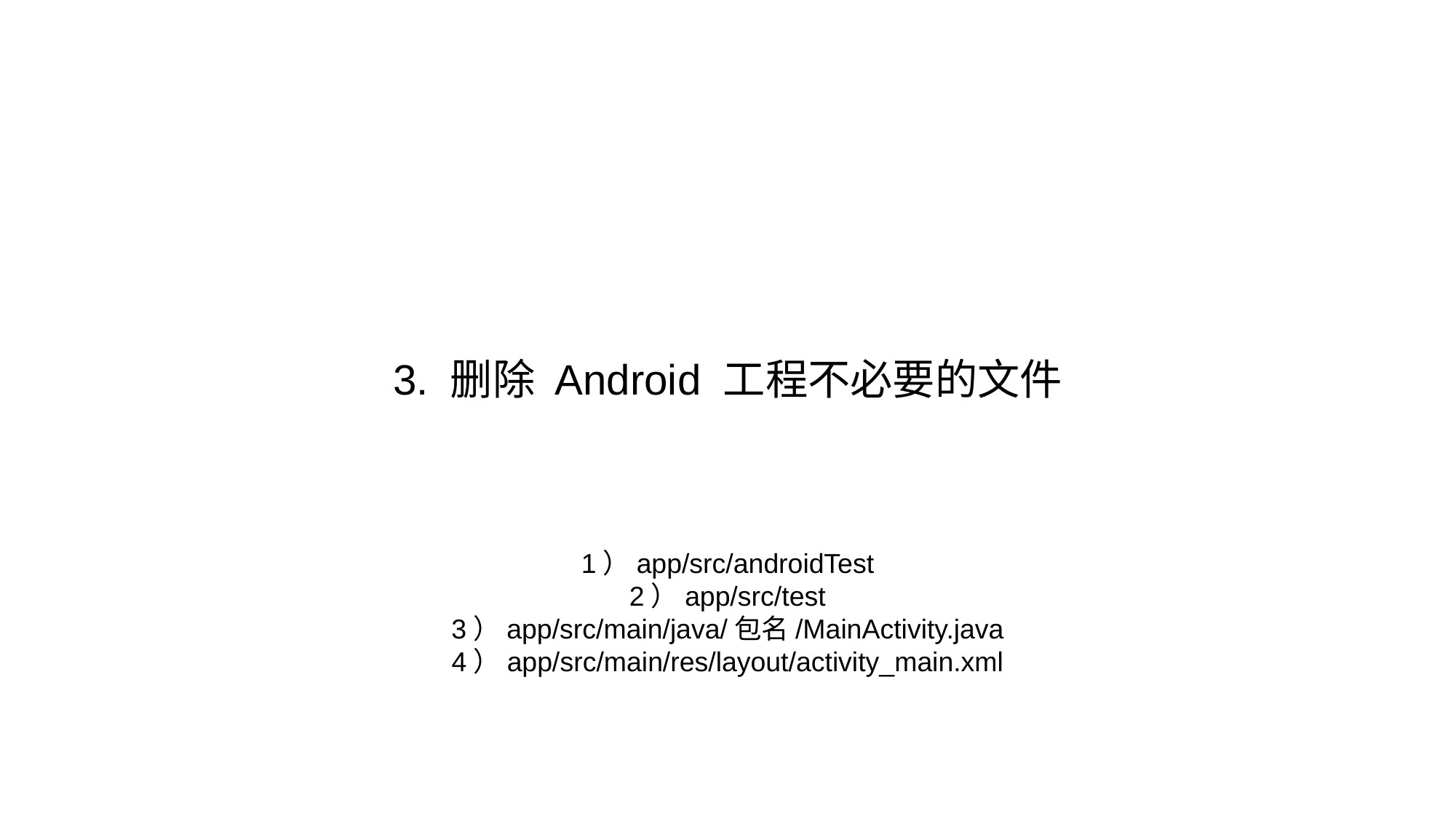

3. 删除 Android 工程不必要的文件
1）app/src/androidTest
2）app/src/test
3）app/src/main/java/包名/MainActivity.java
4）app/src/main/res/layout/activity_main.xml